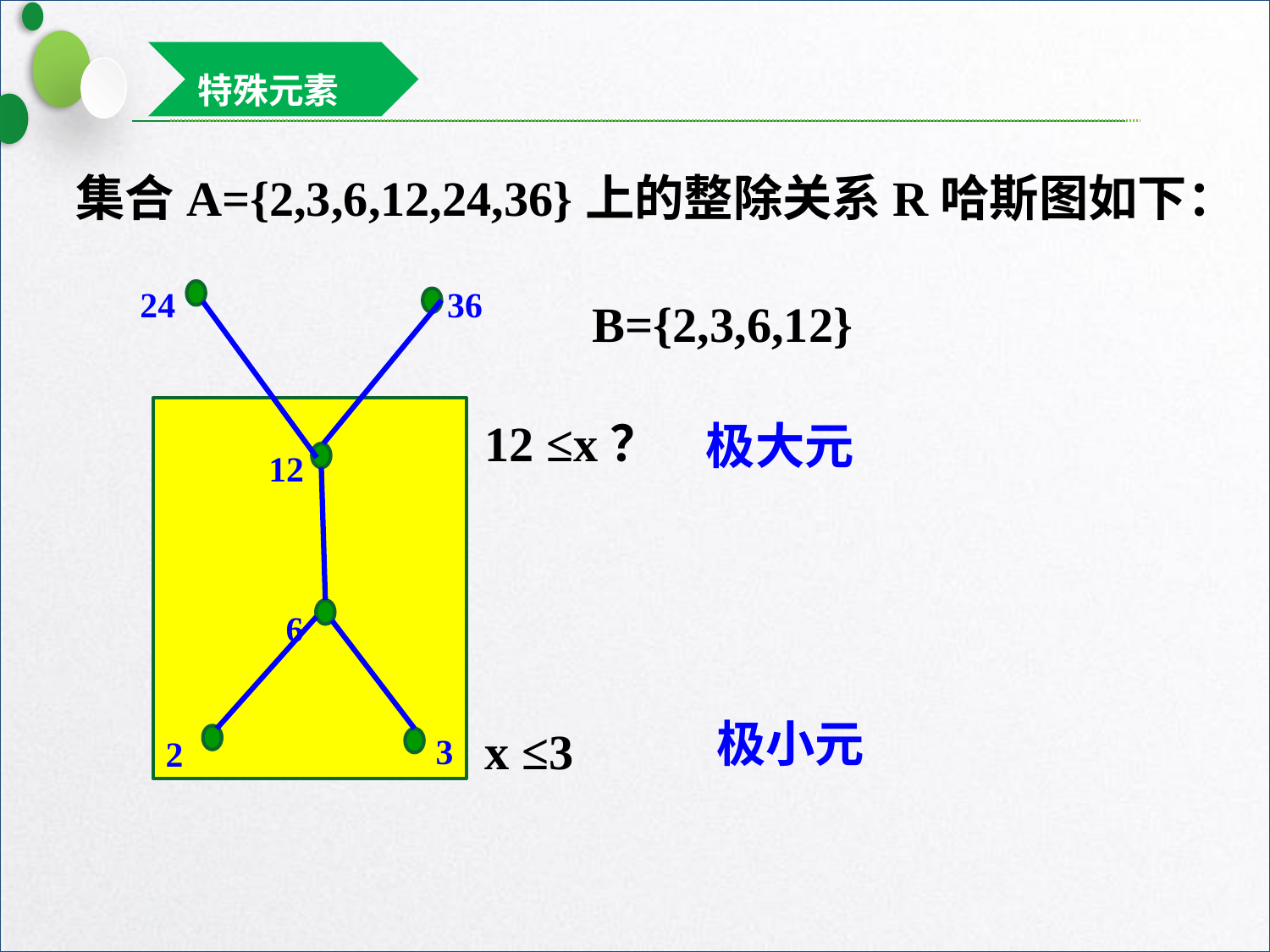

特殊元素
集合A={2,3,6,12,24,36}上的整除关系R哈斯图如下：
24
36

12

6

3
2

B={2,3,6,12}
12 ≤x？
极大元

极小元
x ≤3